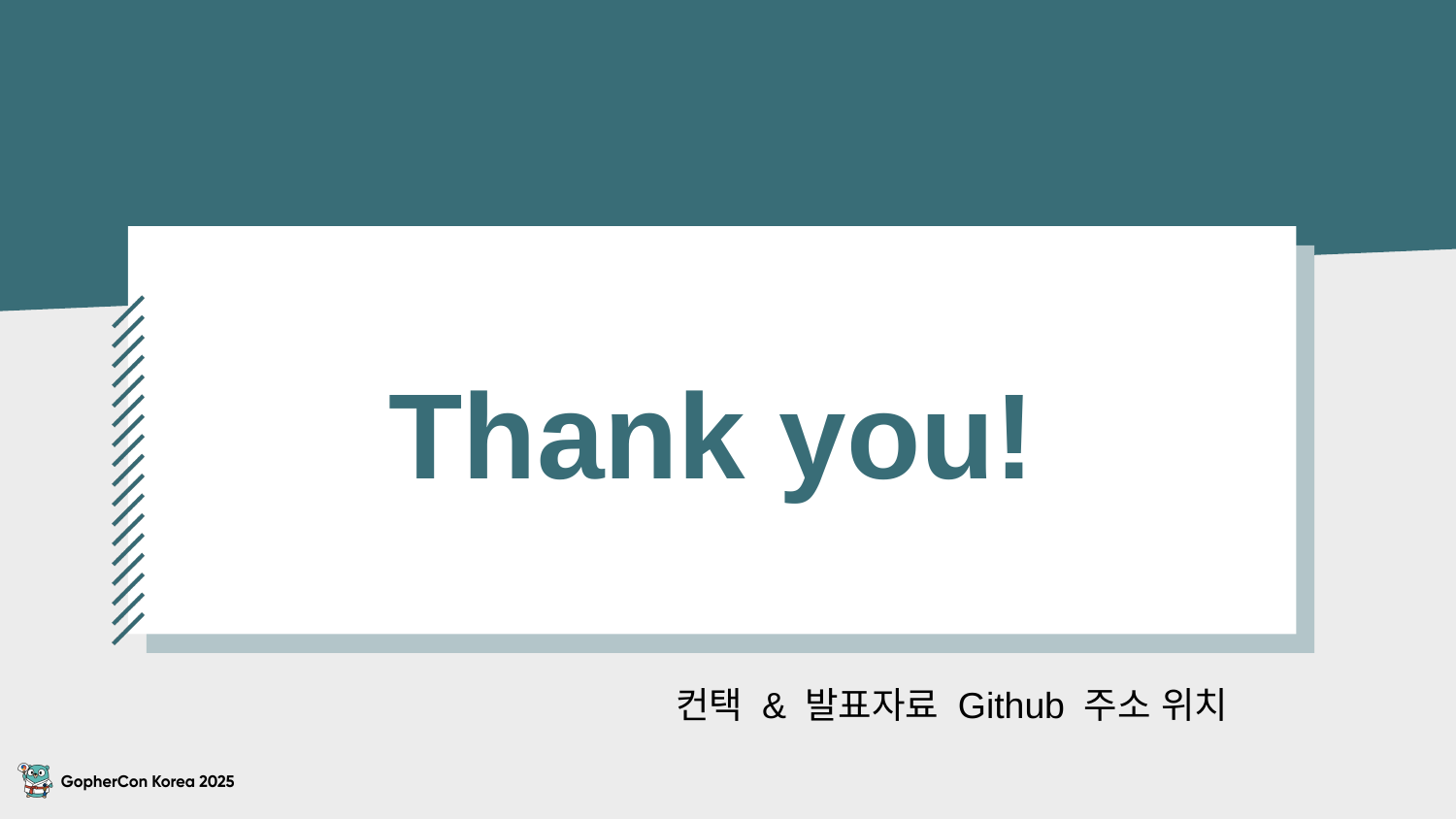

# Thank you!
컨택 & 발표자료 Github 주소 위치